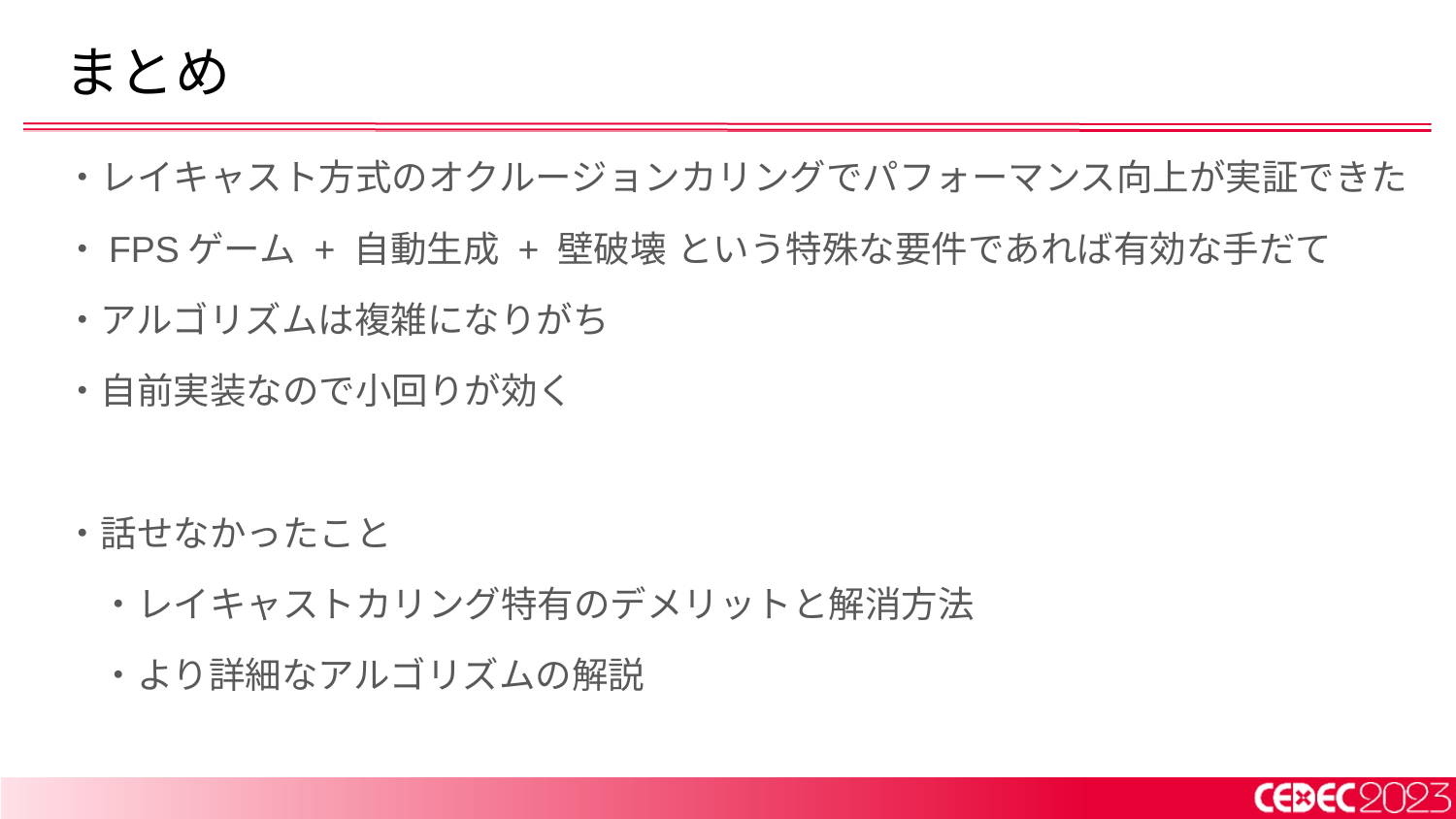

# まとめ
・レイキャスト方式のオクルージョンカリングでパフォーマンス向上が実証できた
・FPSゲーム + 自動生成 + 壁破壊 という特殊な要件であれば有効な手だて
・アルゴリズムは複雑になりがち
・自前実装なので小回りが効く

・話せなかったこと
　・レイキャストカリング特有のデメリットと解消方法
　・より詳細なアルゴリズムの解説